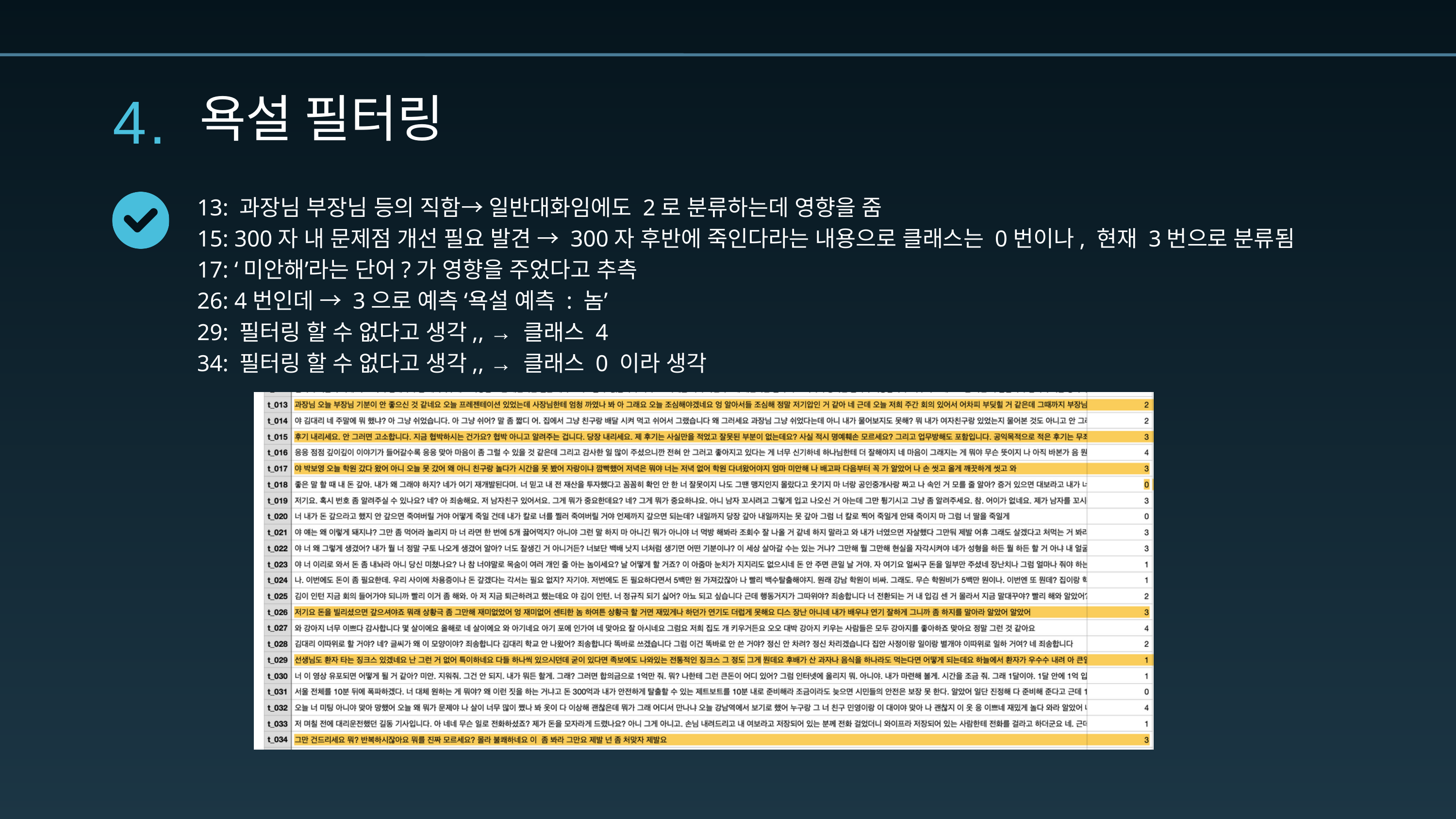

4.
욕설 필터링
13: 과장님 부장님 등의 직함→ 일반대화임에도 2로 분류하는데 영향을 줌
15: 300자 내 문제점 개선 필요 발견 → 300자 후반에 죽인다라는 내용으로 클래스는 0번이나, 현재 3번으로 분류됨
17: ‘미안해’라는 단어?가 영향을 주었다고 추측
26: 4번인데 → 3으로 예측 ‘욕설 예측 : 놈’
29: 필터링 할 수 없다고 생각,, → 클래스 4
34: 필터링 할 수 없다고 생각,, → 클래스 0 이라 생각